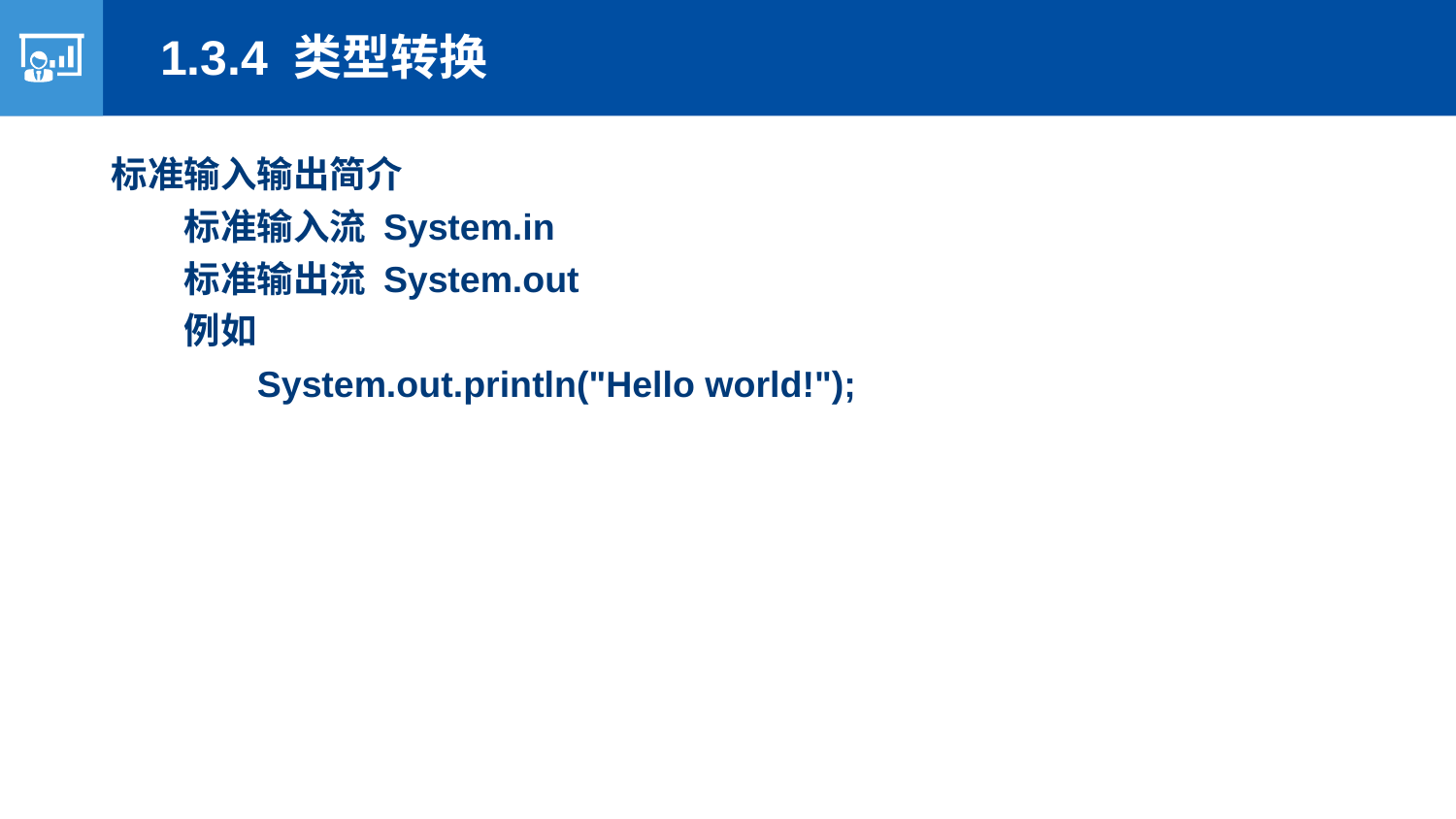

1.3.4 类型转换
标准输入输出简介
标准输入流 System.in
标准输出流 System.out
例如
System.out.println("Hello world!");